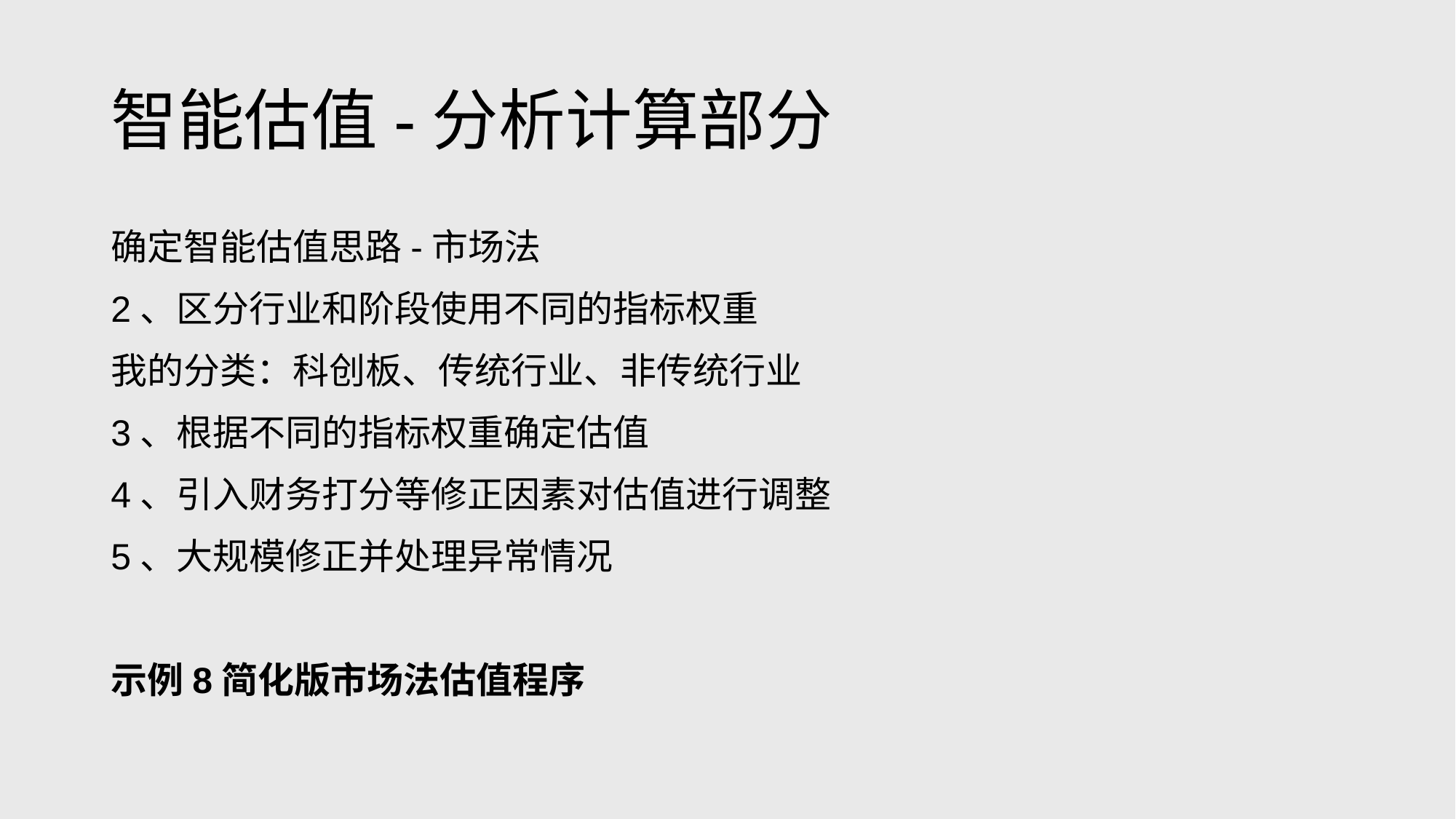

# 智能估值-分析计算部分
确定智能估值思路-市场法
2、区分行业和阶段使用不同的指标权重
我的分类：科创板、传统行业、非传统行业
3、根据不同的指标权重确定估值
4、引入财务打分等修正因素对估值进行调整
5、大规模修正并处理异常情况

示例8简化版市场法估值程序